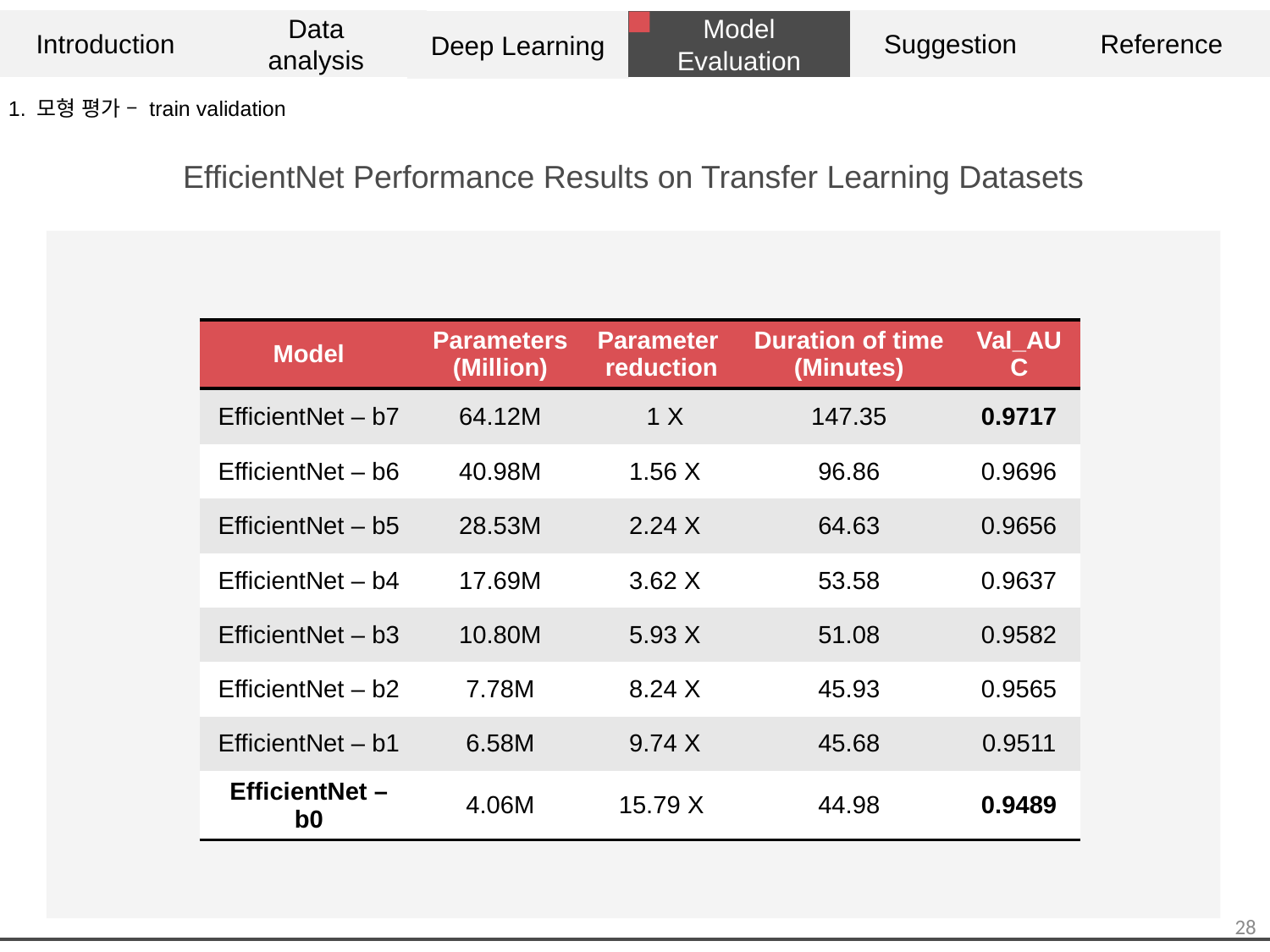

Introduction
Data
analysis
Suggestion
Reference
Model Evaluation
Deep Learning
1. 모형 평가 – train validation
EfficientNet Performance Results on Transfer Learning Datasets

| Model | Parameters (Million) | Parameter reduction | Duration of time (Minutes) | Val\_AUC |
| --- | --- | --- | --- | --- |
| EfficientNet – b7 | 64.12M | 1 X | 147.35 | 0.9717 |
| EfficientNet – b6 | 40.98M | 1.56 X | 96.86 | 0.9696 |
| EfficientNet – b5 | 28.53M | 2.24 X | 64.63 | 0.9656 |
| EfficientNet – b4 | 17.69M | 3.62 X | 53.58 | 0.9637 |
| EfficientNet – b3 | 10.80M | 5.93 X | 51.08 | 0.9582 |
| EfficientNet – b2 | 7.78M | 8.24 X | 45.93 | 0.9565 |
| EfficientNet – b1 | 6.58M | 9.74 X | 45.68 | 0.9511 |
| EfficientNet – b0 | 4.06M | 15.79 X | 44.98 | 0.9489 |
28